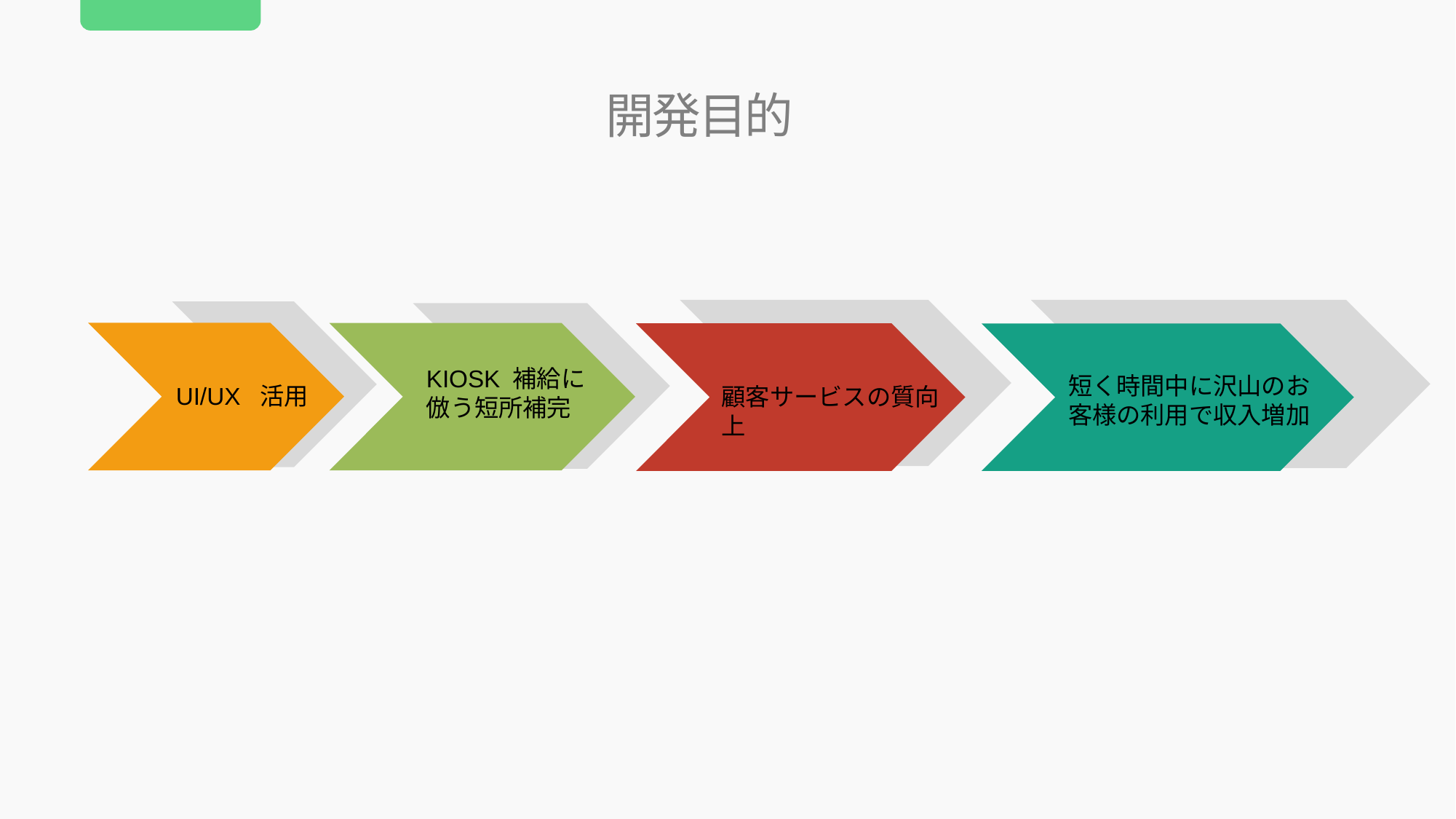

開発目的

顧客サービスの質向上

短く時間中に沢山のお客様の利用で収入増加

UI/UX  活用

KIOSK 補給に倣う短所補完